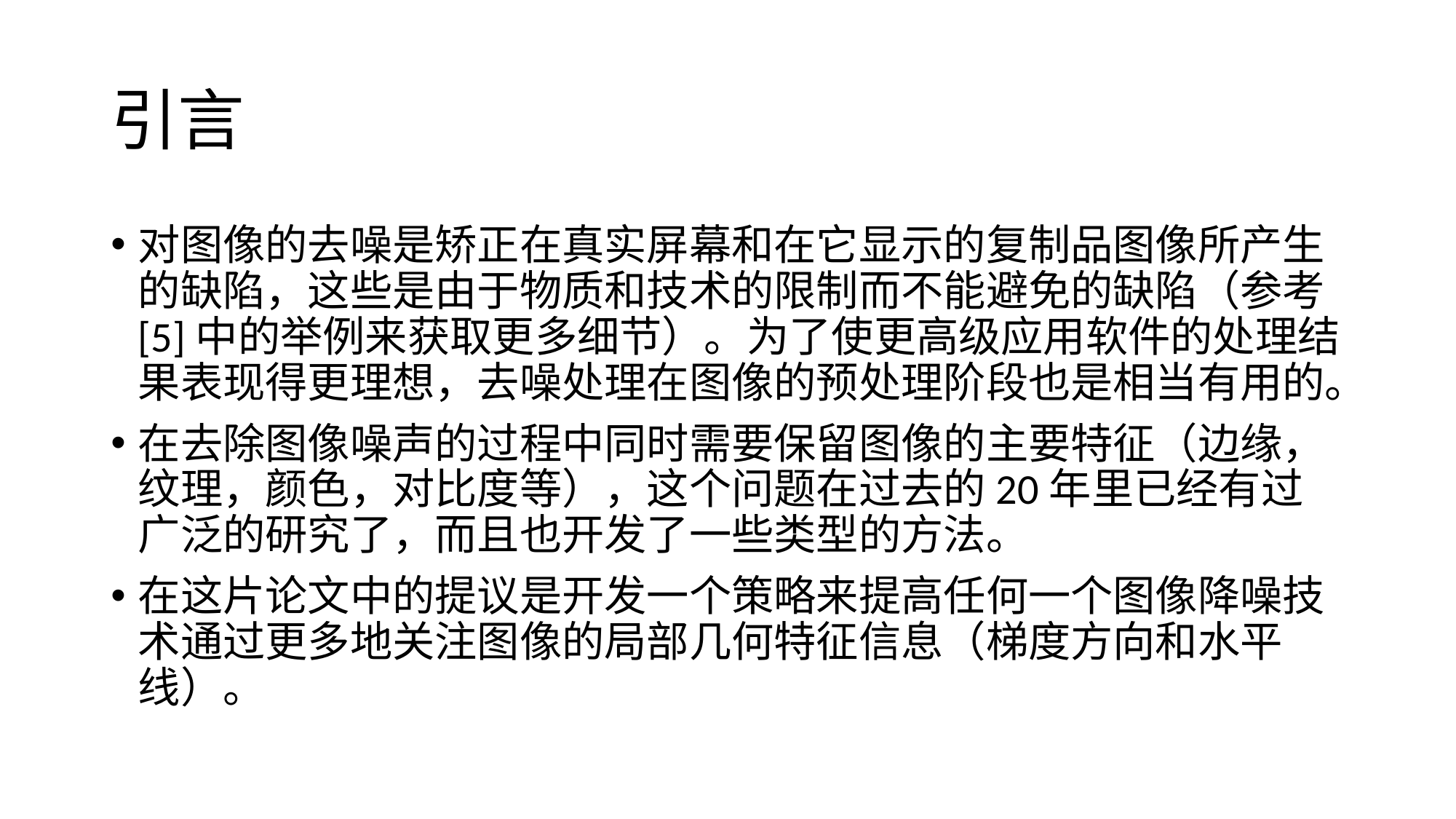

# 引言
对图像的去噪是矫正在真实屏幕和在它显示的复制品图像所产生的缺陷，这些是由于物质和技术的限制而不能避免的缺陷（参考[5]中的举例来获取更多细节）。为了使更高级应用软件的处理结果表现得更理想，去噪处理在图像的预处理阶段也是相当有用的。
在去除图像噪声的过程中同时需要保留图像的主要特征（边缘，纹理，颜色，对比度等），这个问题在过去的20年里已经有过广泛的研究了，而且也开发了一些类型的方法。
在这片论文中的提议是开发一个策略来提高任何一个图像降噪技术通过更多地关注图像的局部几何特征信息（梯度方向和水平线）。